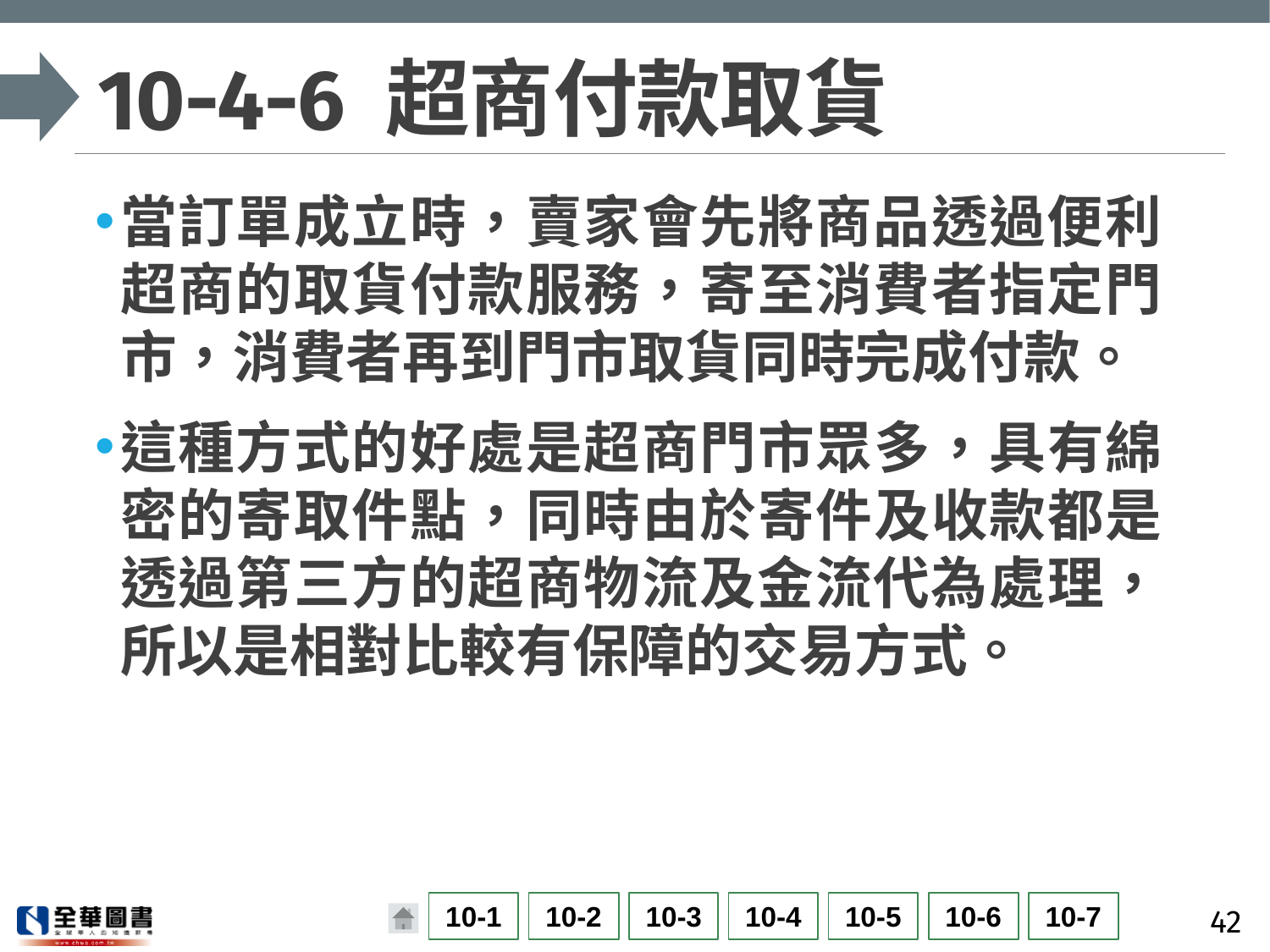

# 10-4-6 超商付款取貨
當訂單成立時，賣家會先將商品透過便利超商的取貨付款服務，寄至消費者指定門市，消費者再到門市取貨同時完成付款。
這種方式的好處是超商門市眾多，具有綿密的寄取件點，同時由於寄件及收款都是透過第三方的超商物流及金流代為處理，所以是相對比較有保障的交易方式。
42